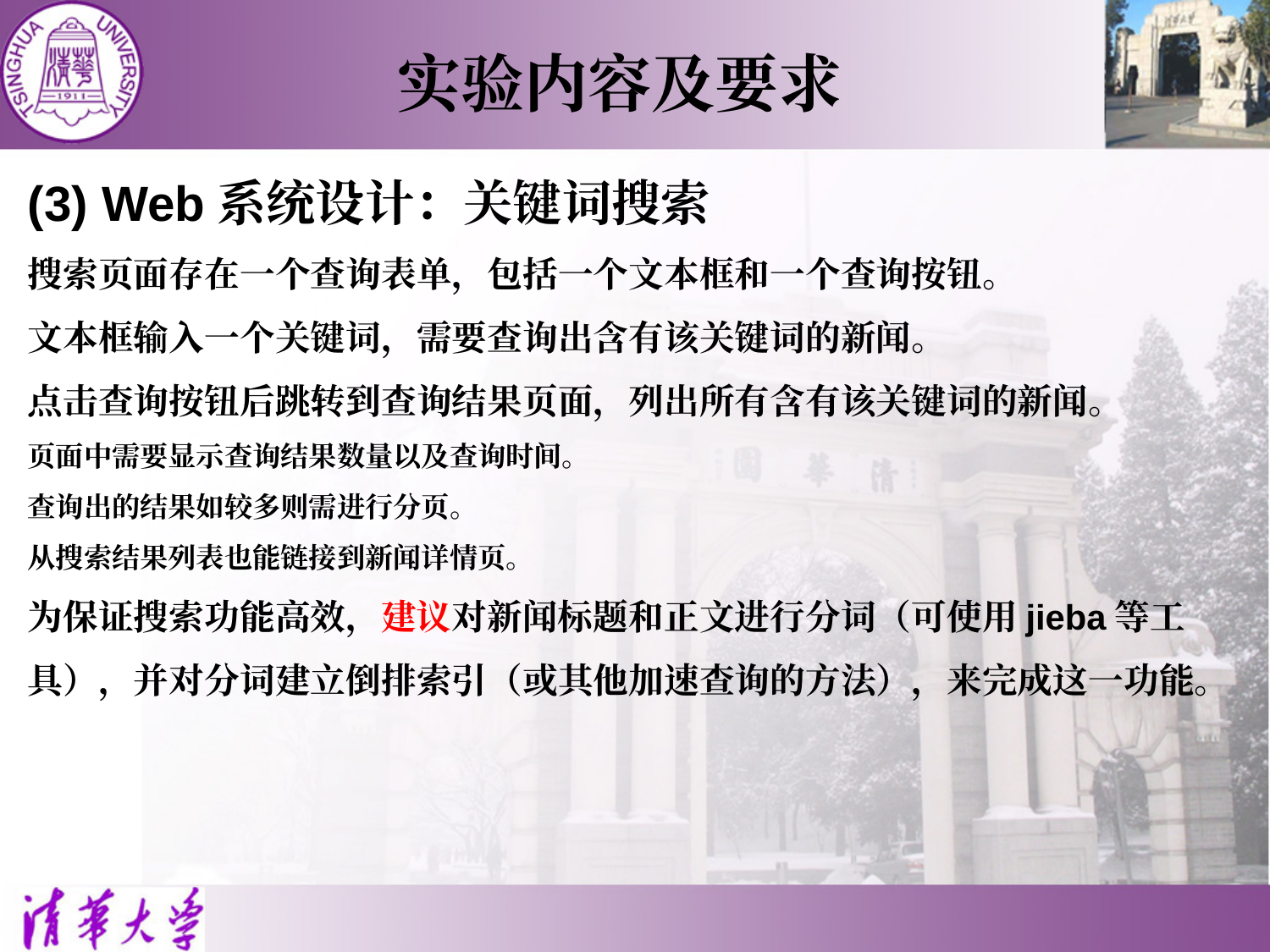

实验内容及要求
(3) Web系统设计：关键词搜索
搜索页面存在一个查询表单，包括一个文本框和一个查询按钮。
文本框输入一个关键词，需要查询出含有该关键词的新闻。
点击查询按钮后跳转到查询结果页面，列出所有含有该关键词的新闻。
页面中需要显示查询结果数量以及查询时间。
查询出的结果如较多则需进行分页。
从搜索结果列表也能链接到新闻详情页。
为保证搜索功能高效，建议对新闻标题和正文进行分词（可使用jieba等工具），并对分词建立倒排索引（或其他加速查询的方法），来完成这一功能。